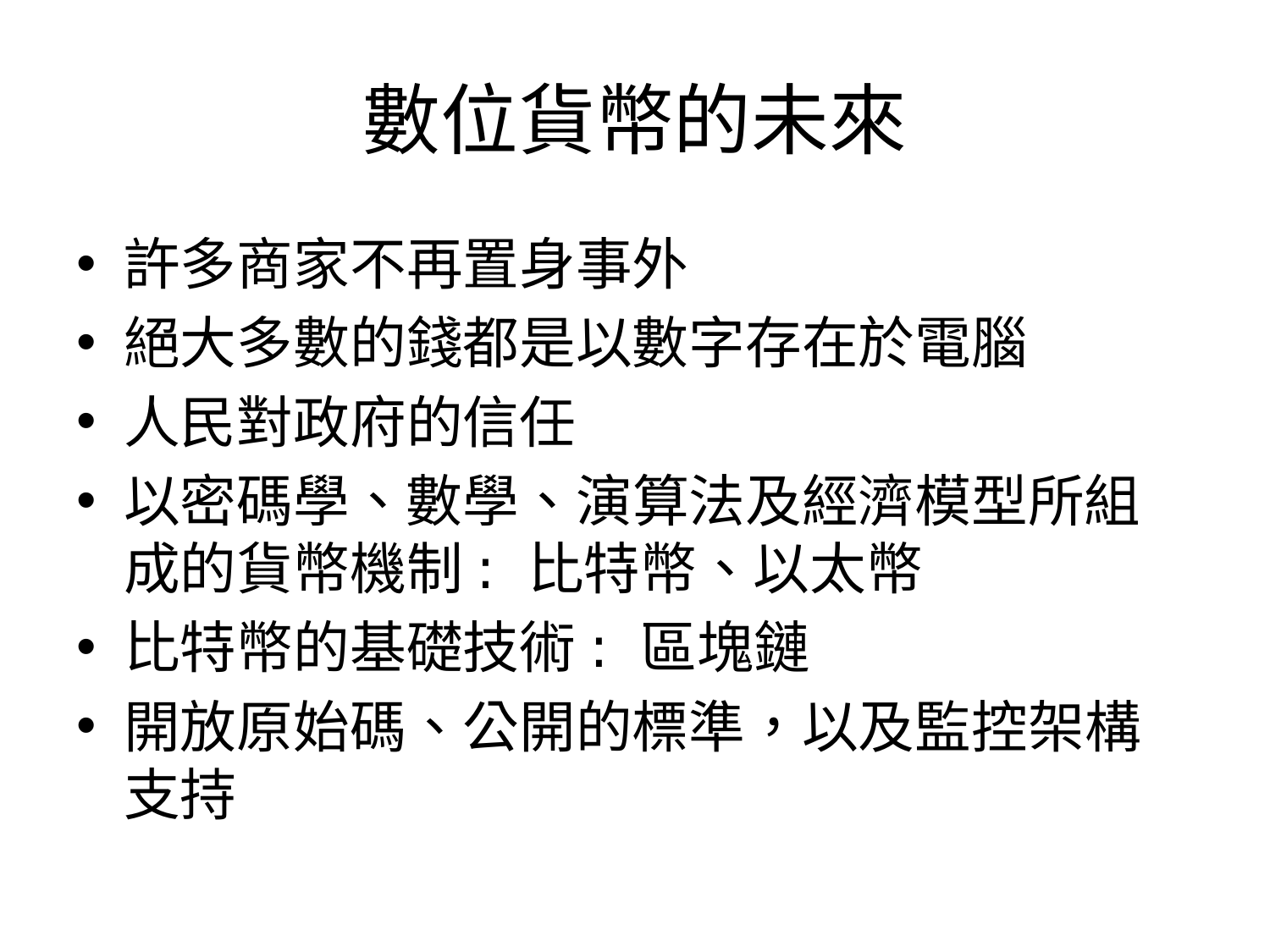

# 數位貨幣的未來
許多商家不再置身事外
絕大多數的錢都是以數字存在於電腦
人民對政府的信任
以密碼學、數學、演算法及經濟模型所組成的貨幣機制: 比特幣、以太幣
比特幣的基礎技術: 區塊鏈
開放原始碼、公開的標準，以及監控架構支持